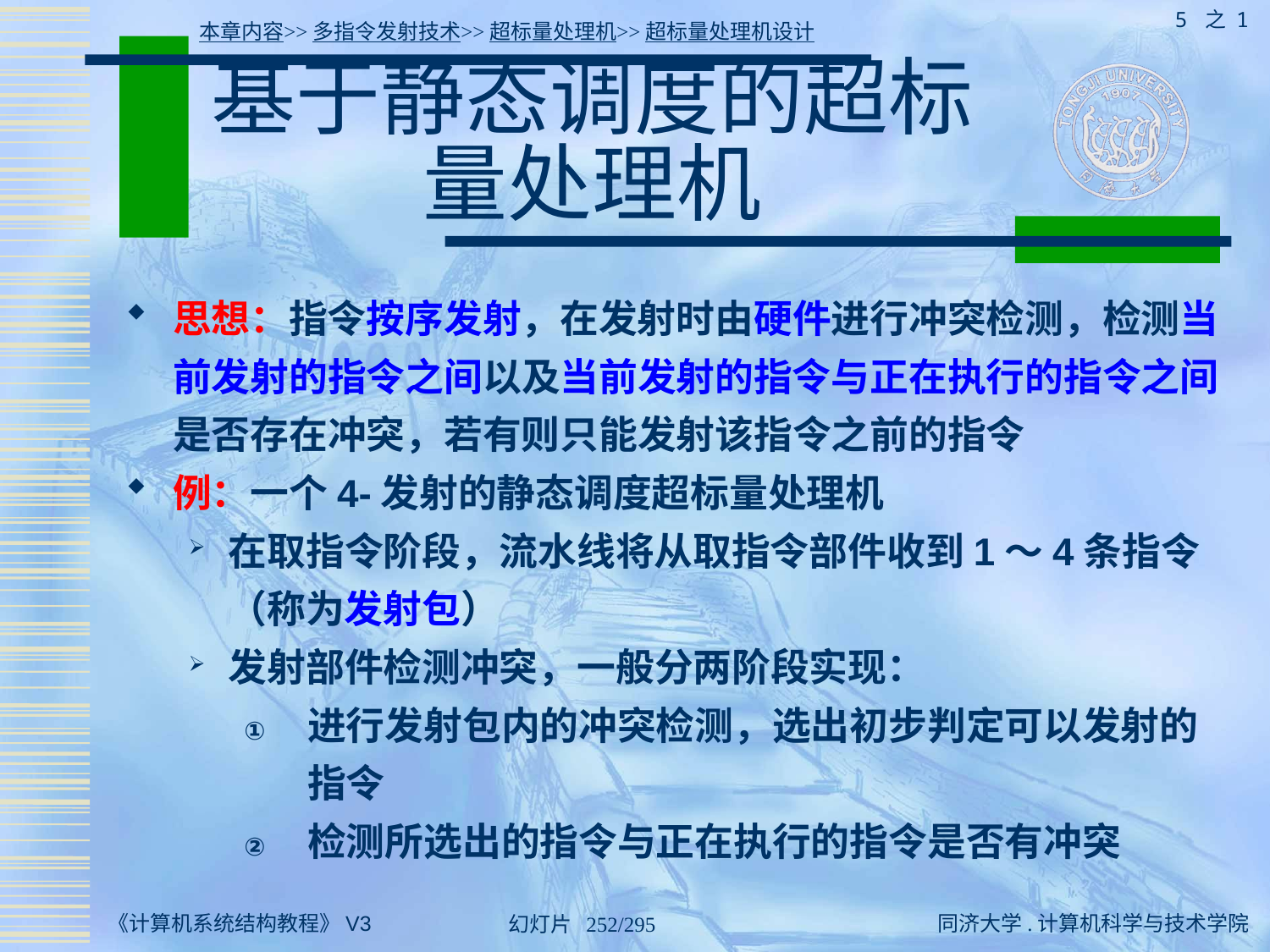

5 之 1
本章内容>>多指令发射技术>>超标量处理机>>超标量处理机设计
# 基于静态调度的超标量处理机
思想：指令按序发射，在发射时由硬件进行冲突检测，检测当前发射的指令之间以及当前发射的指令与正在执行的指令之间是否存在冲突，若有则只能发射该指令之前的指令
例：一个4-发射的静态调度超标量处理机
在取指令阶段，流水线将从取指令部件收到1～4条指令（称为发射包）
发射部件检测冲突，一般分两阶段实现：
进行发射包内的冲突检测，选出初步判定可以发射的指令
检测所选出的指令与正在执行的指令是否有冲突